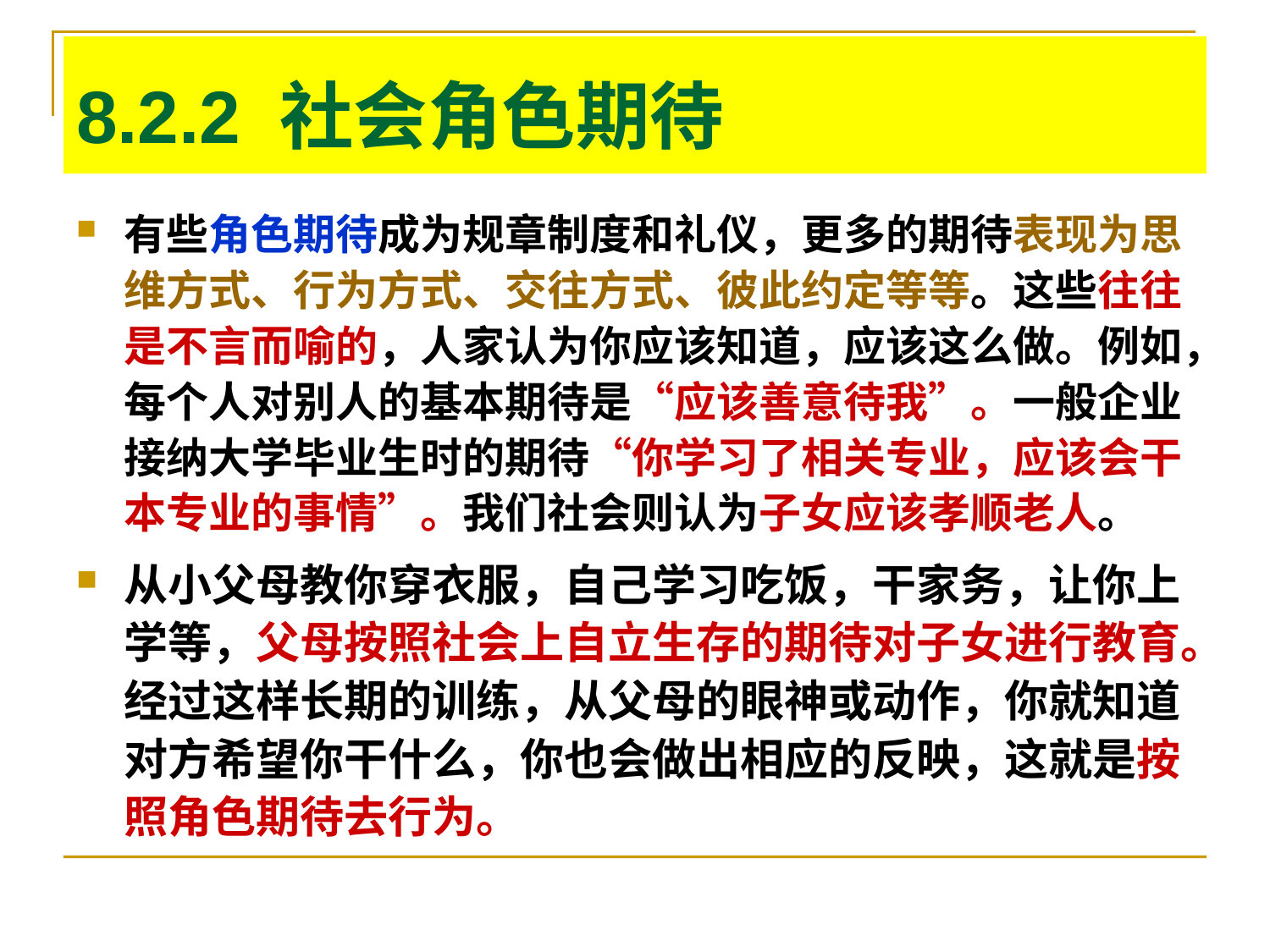

# 8.2.2 社会角色期待
有些角色期待成为规章制度和礼仪，更多的期待表现为思维方式、行为方式、交往方式、彼此约定等等。这些往往是不言而喻的，人家认为你应该知道，应该这么做。例如，每个人对别人的基本期待是“应该善意待我”。一般企业接纳大学毕业生时的期待“你学习了相关专业，应该会干本专业的事情”。我们社会则认为子女应该孝顺老人。
从小父母教你穿衣服，自己学习吃饭，干家务，让你上学等，父母按照社会上自立生存的期待对子女进行教育。经过这样长期的训练，从父母的眼神或动作，你就知道对方希望你干什么，你也会做出相应的反映，这就是按照角色期待去行为。

16